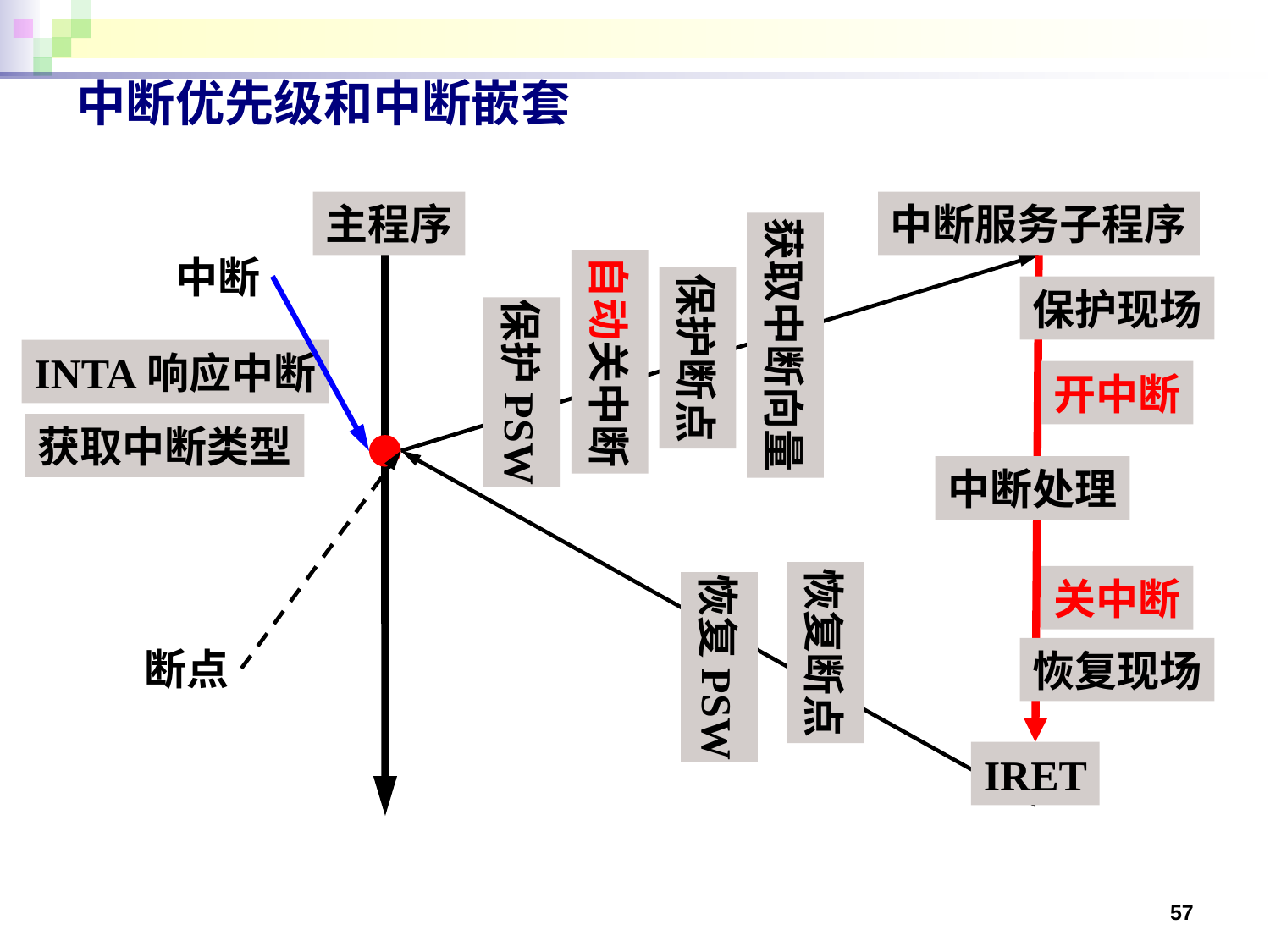

# 中断优先级和中断嵌套
主程序
中断服务子程序

获取中断向量
中断
自动关中断
保护断点
保护现场
保护PSW
INTA响应中断
开中断
获取中断类型

中断处理
恢复断点
关中断
恢复PSW
断点
恢复现场
IRET
57